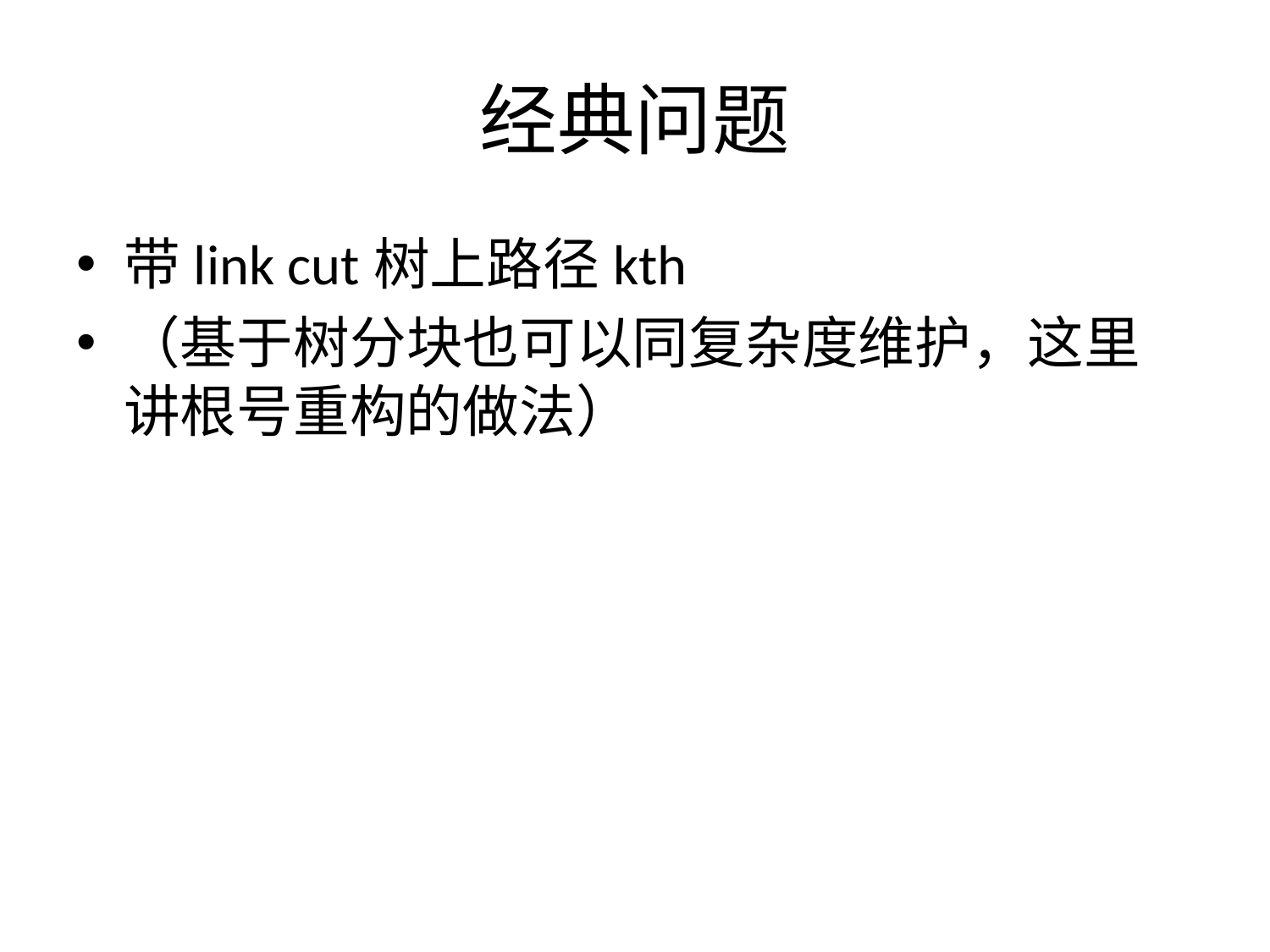

# 经典问题
带link cut树上路径kth
（基于树分块也可以同复杂度维护，这里讲根号重构的做法）